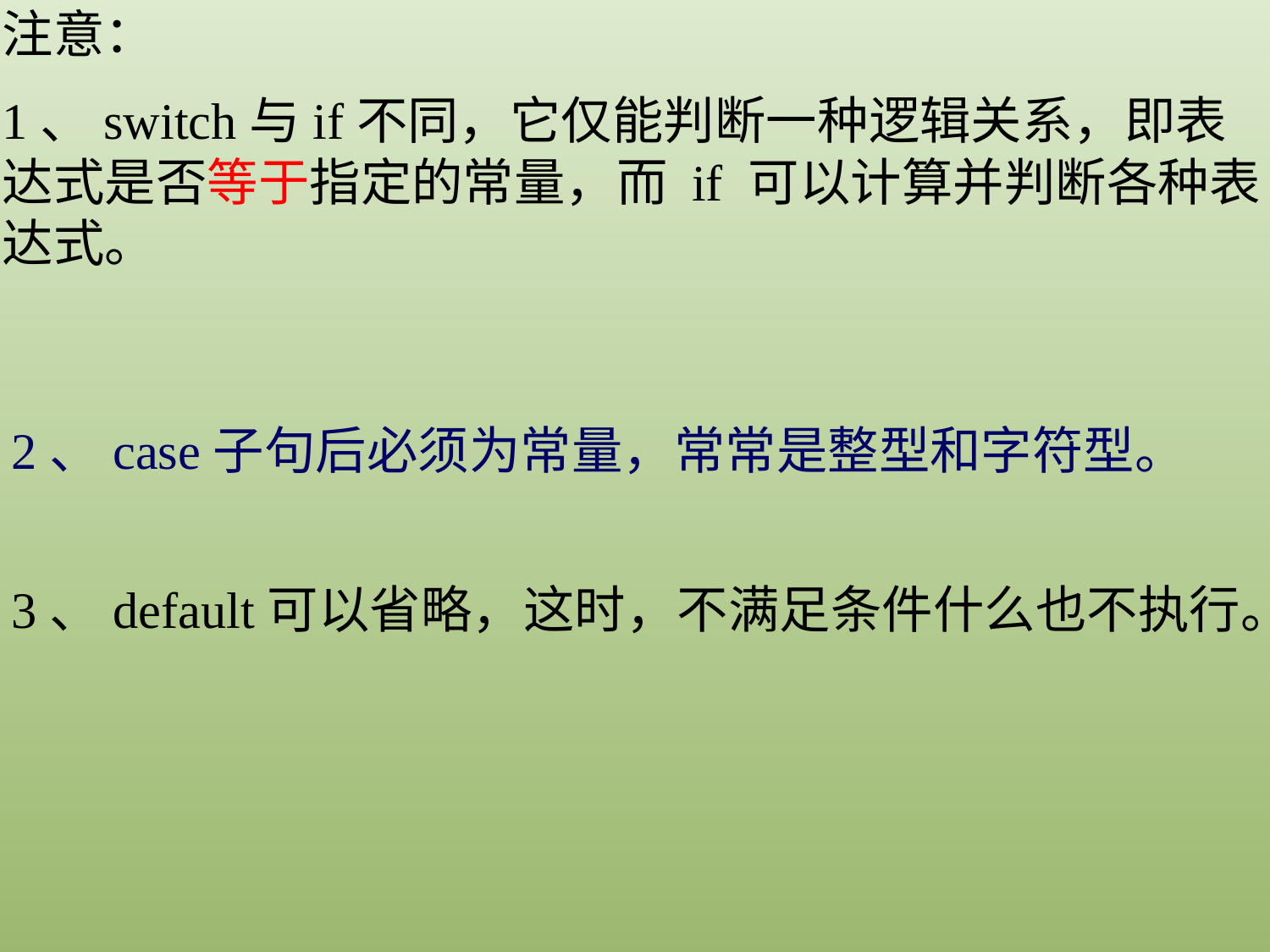

注意：
1、switch与if不同，它仅能判断一种逻辑关系，即表达式是否等于指定的常量，而 if 可以计算并判断各种表达式。
2、case子句后必须为常量，常常是整型和字符型。
3、default可以省略，这时，不满足条件什么也不执行。
112